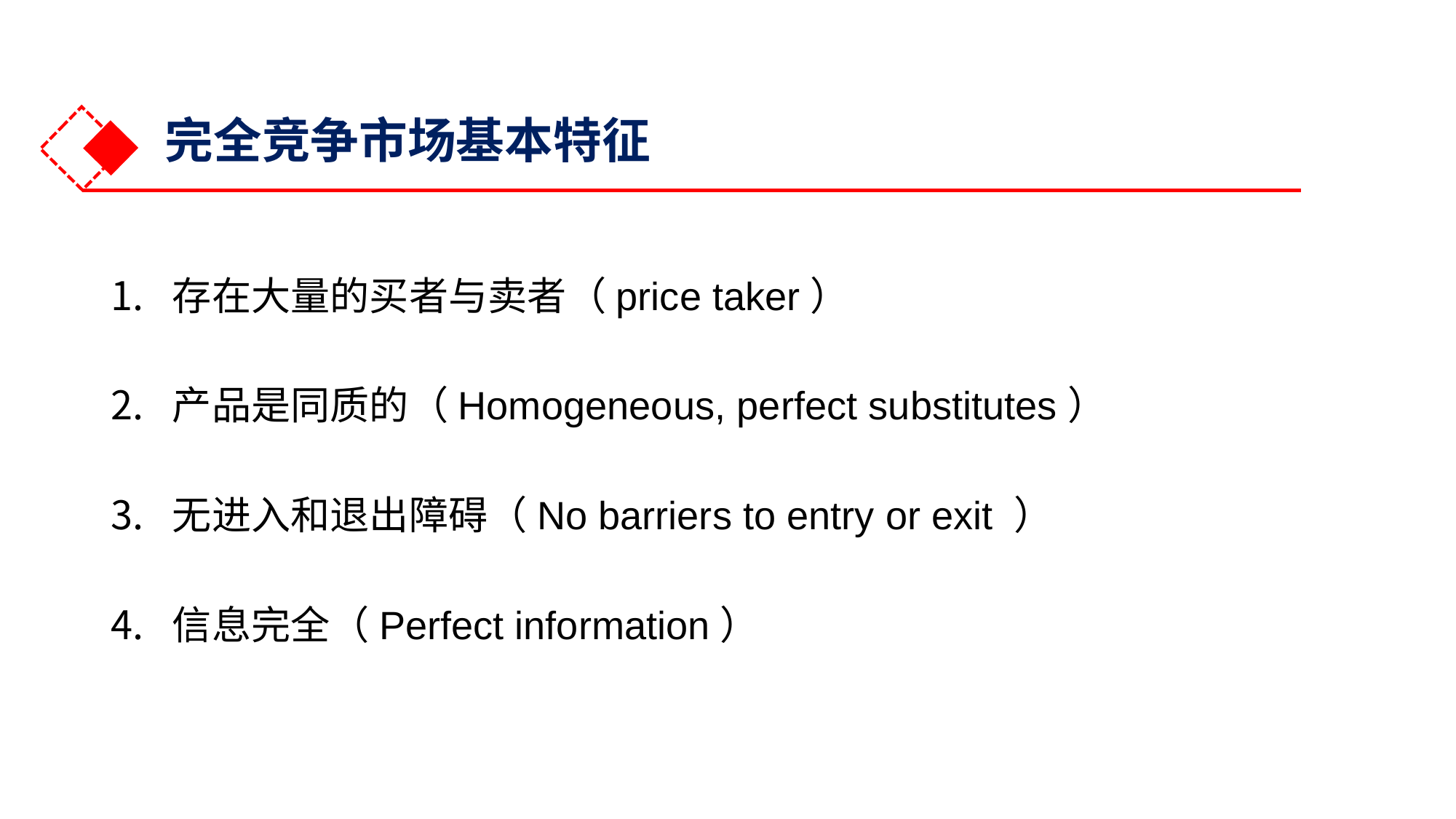

# 完全竞争市场基本特征

存在大量的买者与卖者（price taker）
产品是同质的（Homogeneous, perfect substitutes）
无进入和退出障碍（No barriers to entry or exit ）
信息完全（Perfect information）